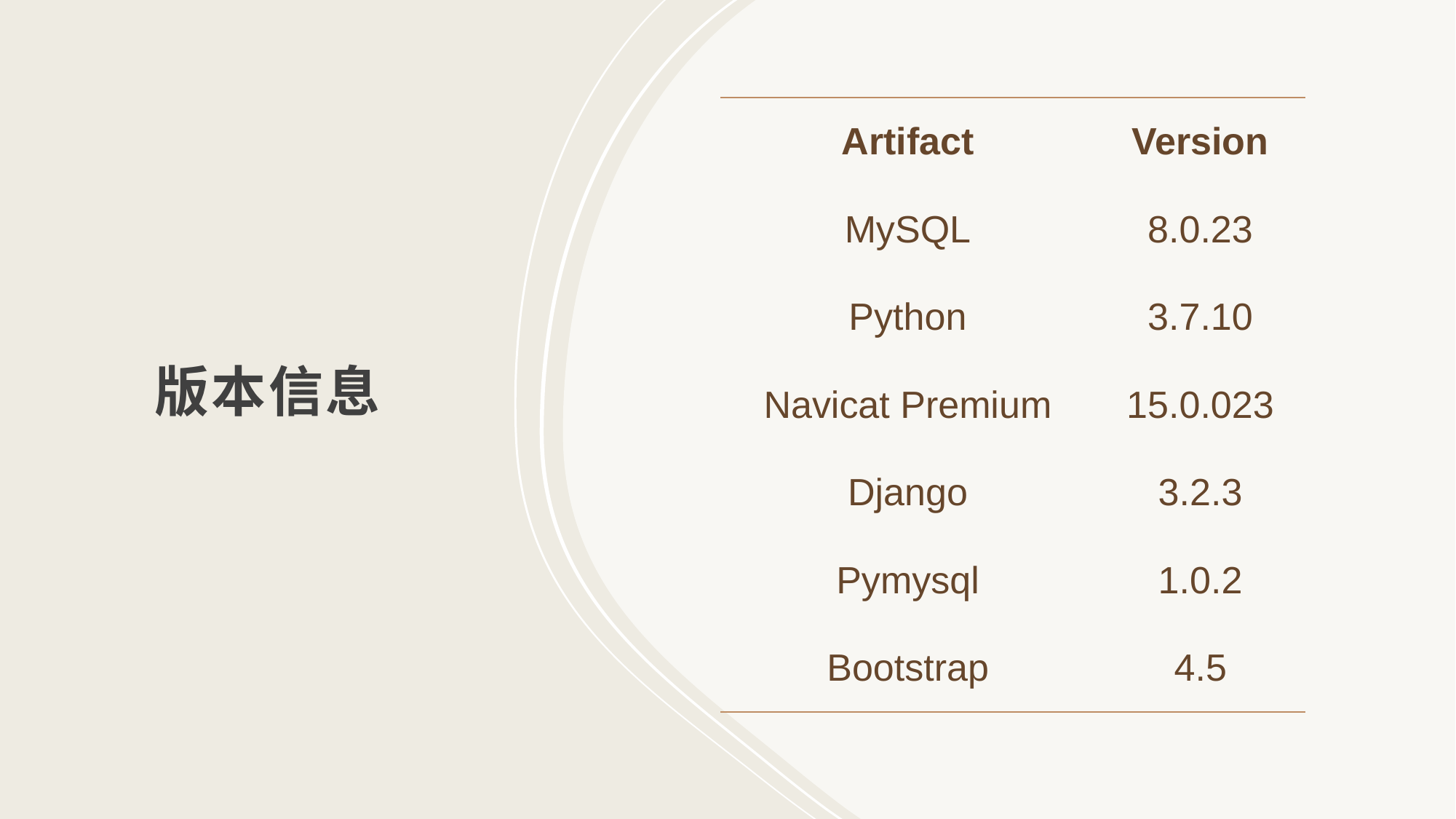

| Artifact | Version |
| --- | --- |
| MySQL | 8.0.23 |
| Python | 3.7.10 |
| Navicat Premium | 15.0.023 |
| Django | 3.2.3 |
| Pymysql | 1.0.2 |
| Bootstrap | 4.5 |
# 版本信息